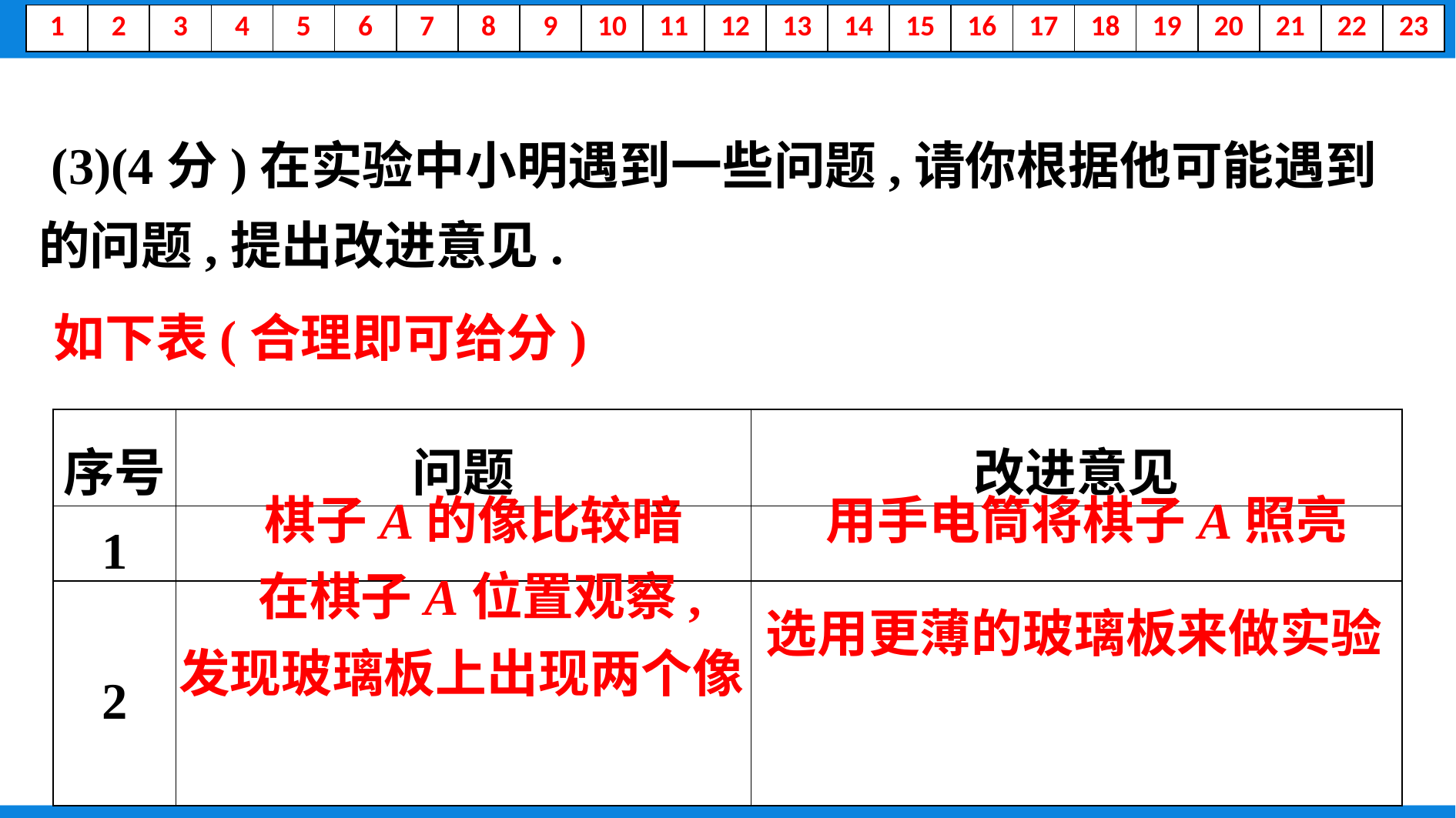

(3)(4分)在实验中小明遇到一些问题,请你根据他可能遇到的问题,提出改进意见.
如下表(合理即可给分)
| 序号 | 问题 | 改进意见 |
| --- | --- | --- |
| 1 |  |  |
| 2 |  |  |
棋子A的像比较暗
用手电筒将棋子A照亮
在棋子A位置观察,
选用更薄的玻璃板来做实验
发现玻璃板上出现两个像